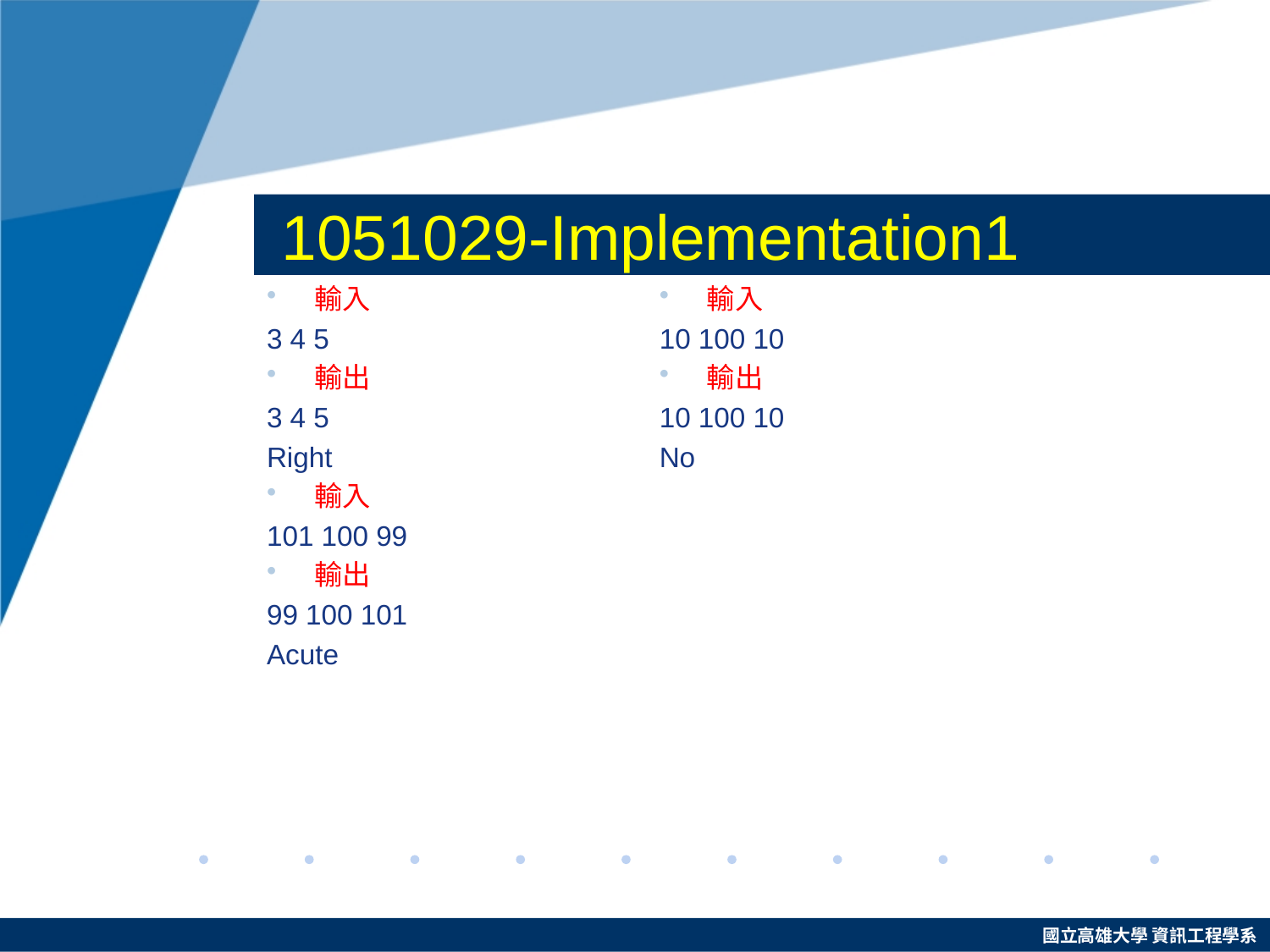

# 1051029-Implementation1
輸入
3 4 5
輸出
3 4 5
Right
輸入
101 100 99
輸出
99 100 101
Acute

輸入
10 100 10
輸出
10 100 10
No